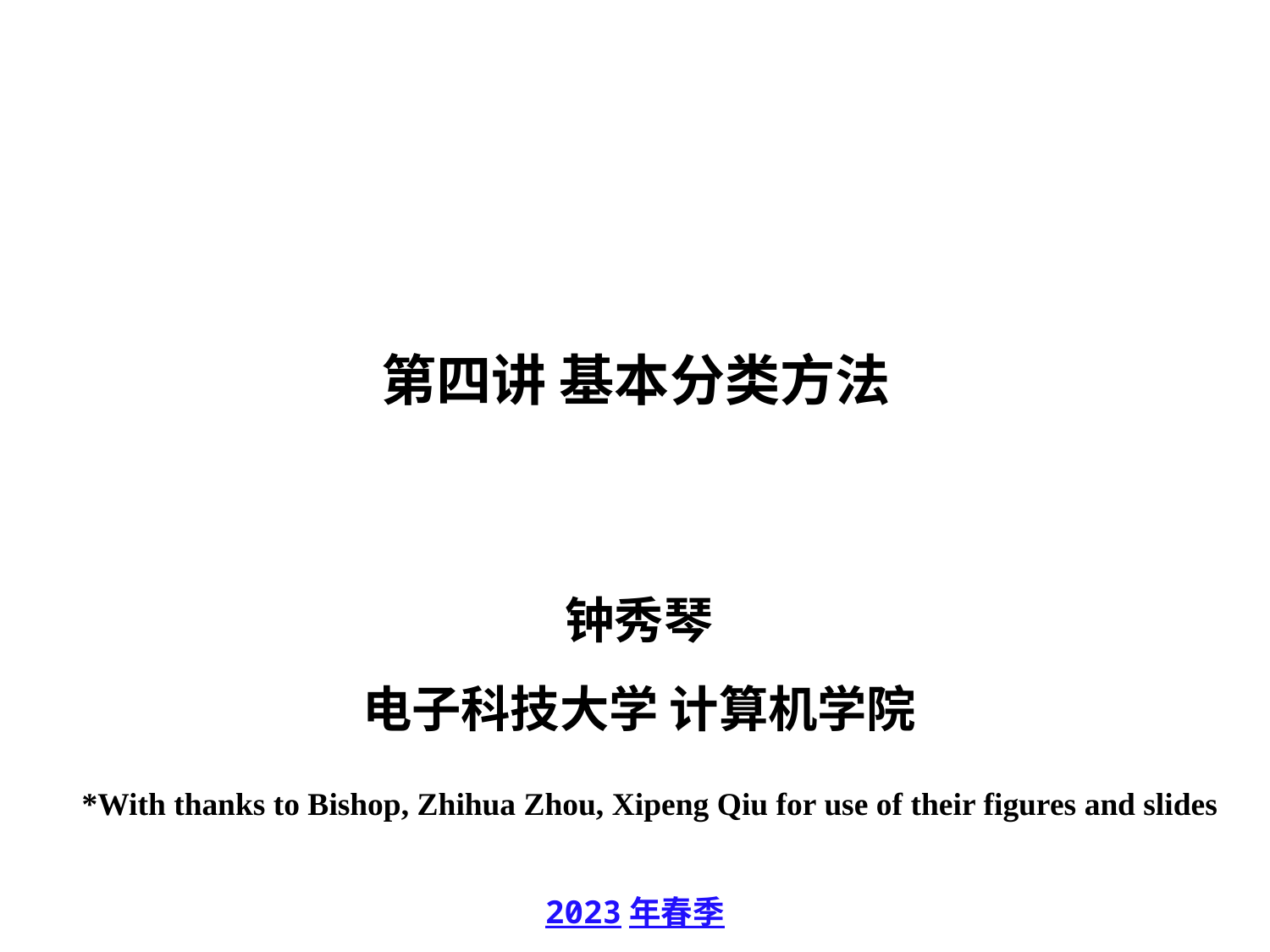

# 第四讲 基本分类方法
钟秀琴
电子科技大学 计算机学院
*With thanks to Bishop, Zhihua Zhou, Xipeng Qiu for use of their figures and slides
2023年春季